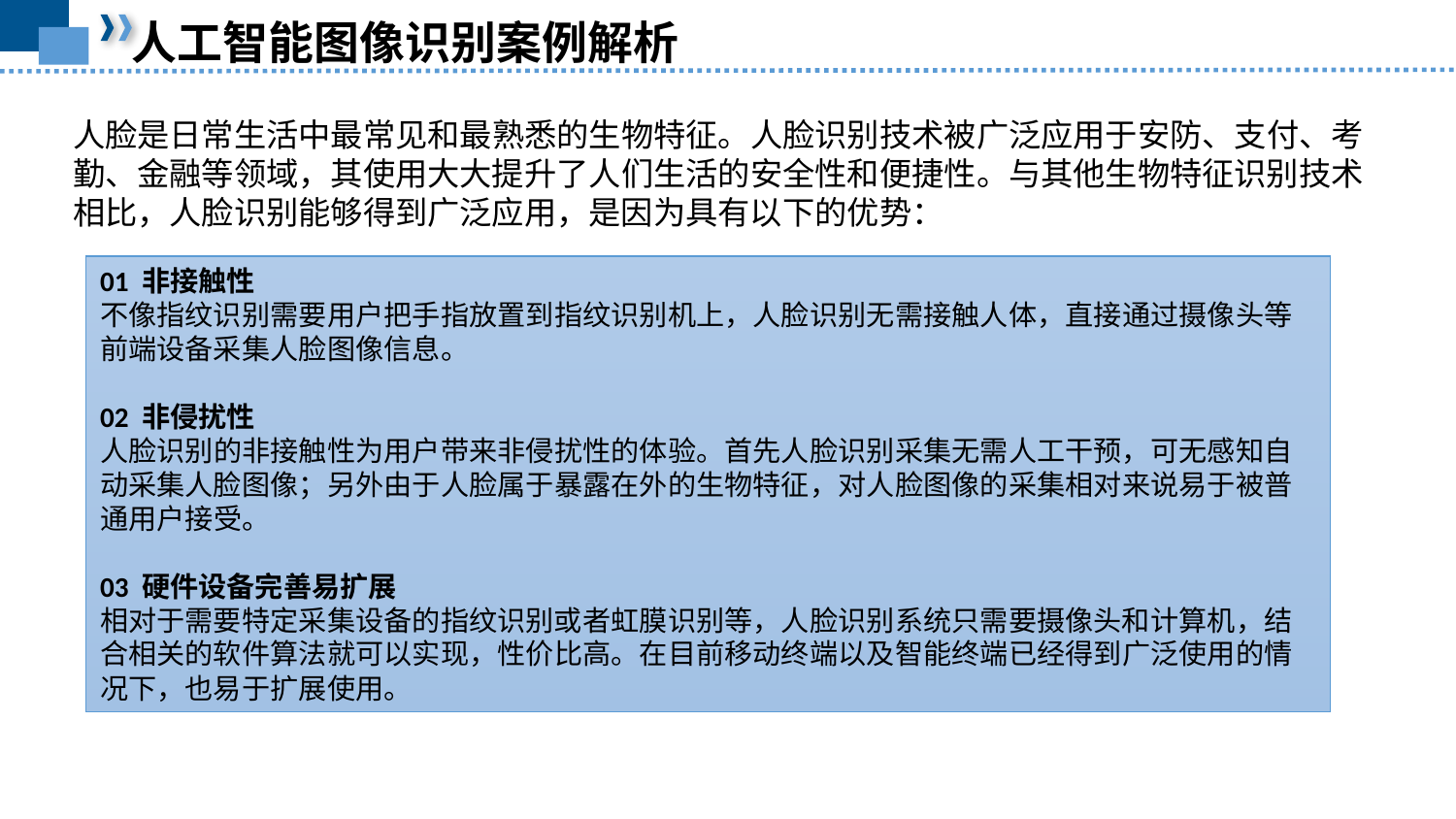

人工智能图像识别案例解析

人脸是日常生活中最常见和最熟悉的生物特征。人脸识别技术被广泛应用于安防、支付、考勤、金融等领域，其使用大大提升了人们生活的安全性和便捷性。与其他生物特征识别技术相比，人脸识别能够得到广泛应用，是因为具有以下的优势：

01 非接触性
不像指纹识别需要用户把手指放置到指纹识别机上，人脸识别无需接触人体，直接通过摄像头等前端设备采集人脸图像信息。

02 非侵扰性
人脸识别的非接触性为用户带来非侵扰性的体验。首先人脸识别采集无需人工干预，可无感知自动采集人脸图像；另外由于人脸属于暴露在外的生物特征，对人脸图像的采集相对来说易于被普通用户接受。

03 硬件设备完善易扩展
相对于需要特定采集设备的指纹识别或者虹膜识别等，人脸识别系统只需要摄像头和计算机，结合相关的软件算法就可以实现，性价比高。在目前移动终端以及智能终端已经得到广泛使用的情况下，也易于扩展使用。